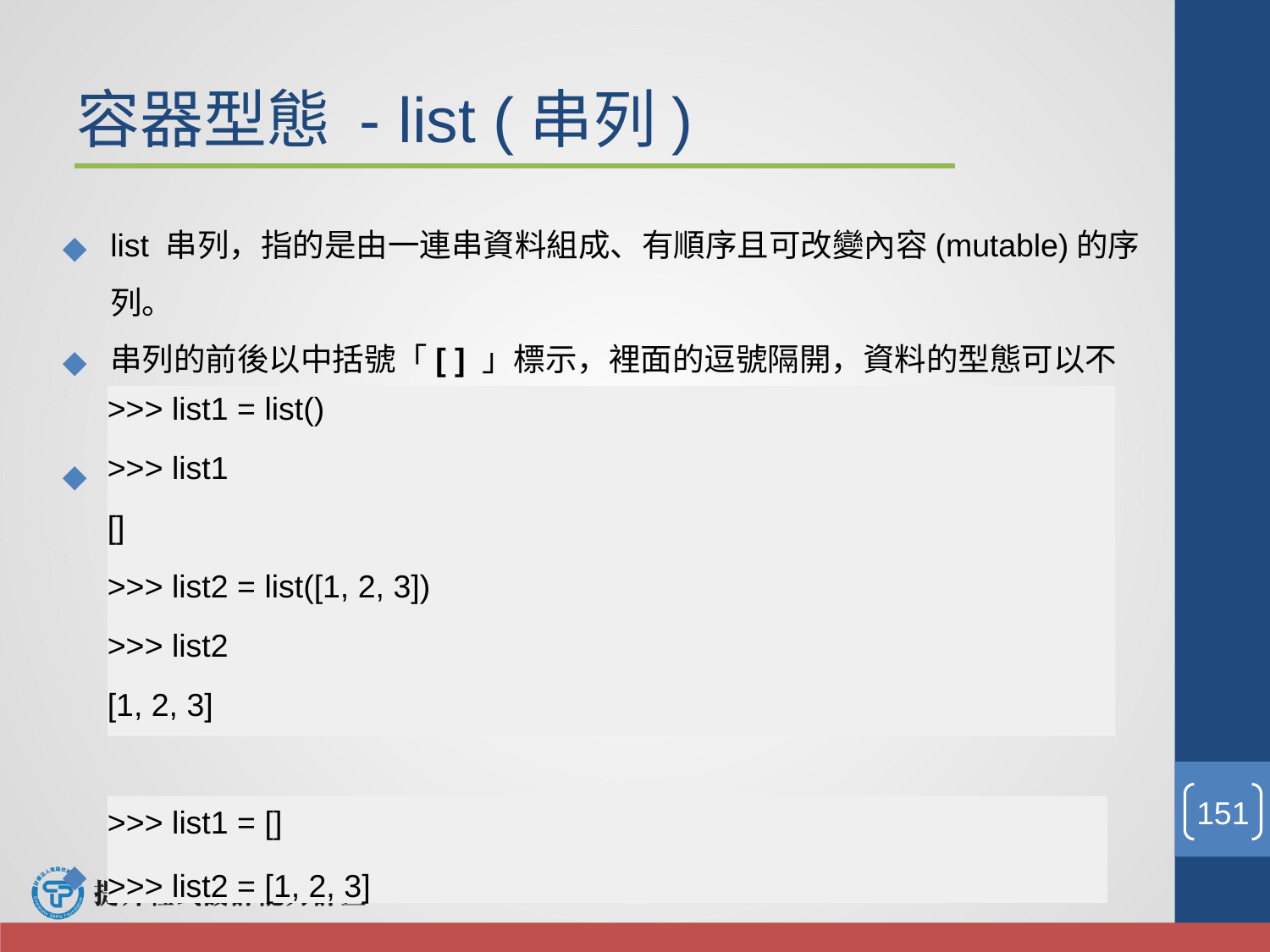

# 容器型態 - list (串列)
list 串列，指的是由一連串資料組成、有順序且可改變內容(mutable)的序列。
串列的前後以中括號「[ ] 」標示，裡面的逗號隔開，資料的型態可以不同。
我們可以使用Python內建的list() 函式建立串列，例如：

或者，也可以使用 [] 寫成如下：

>>> list1 = list()
>>> list1
[]
>>> list2 = list([1, 2, 3])
>>> list2
[1, 2, 3]

151
>>> list1 = []
>>> list2 = [1, 2, 3]